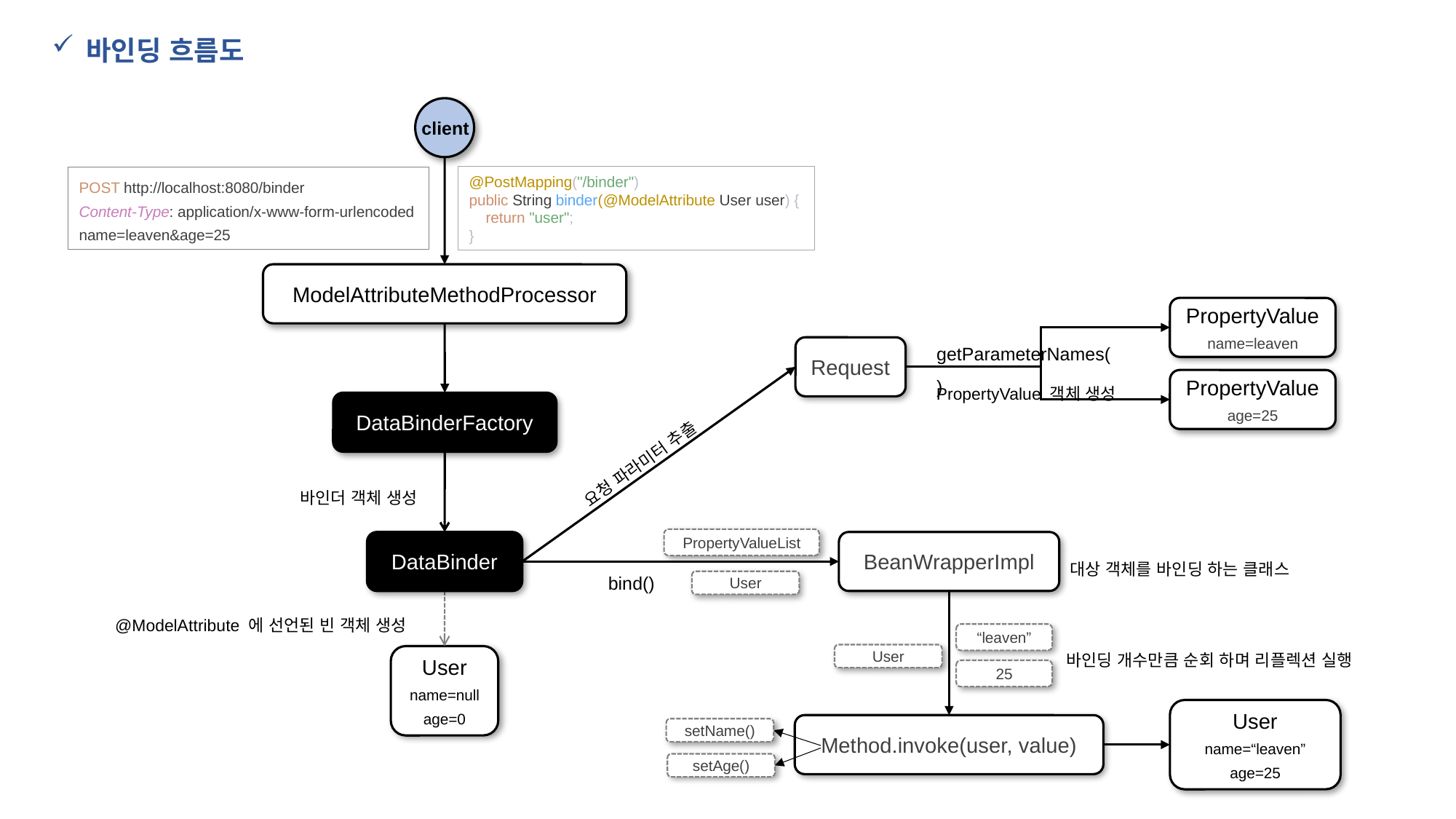

바인딩 흐름도

client
@PostMapping("/binder")
public String binder(@ModelAttribute User user) {
    return "user";
}
POST http://localhost:8080/binder
Content-Type: application/x-www-form-urlencoded
name=leaven&age=25
ModelAttributeMethodProcessor
PropertyValue
name=leaven
getParameterNames()
Request
PropertyValue 객체 생성
PropertyValue
age=25
DataBinderFactory
요청 파라미터 추출
바인더 객체 생성
PropertyValueList
DataBinder
BeanWrapperImpl
대상 객체를 바인딩 하는 클래스
bind()
User
@ModelAttribute 에 선언된 빈 객체 생성
“leaven”
바인딩 개수만큼 순회 하며 리플렉션 실행
User
User
name=null
age=0
25
User
name=“leaven”
age=25
Method.invoke(user, value)
setName()
setAge()